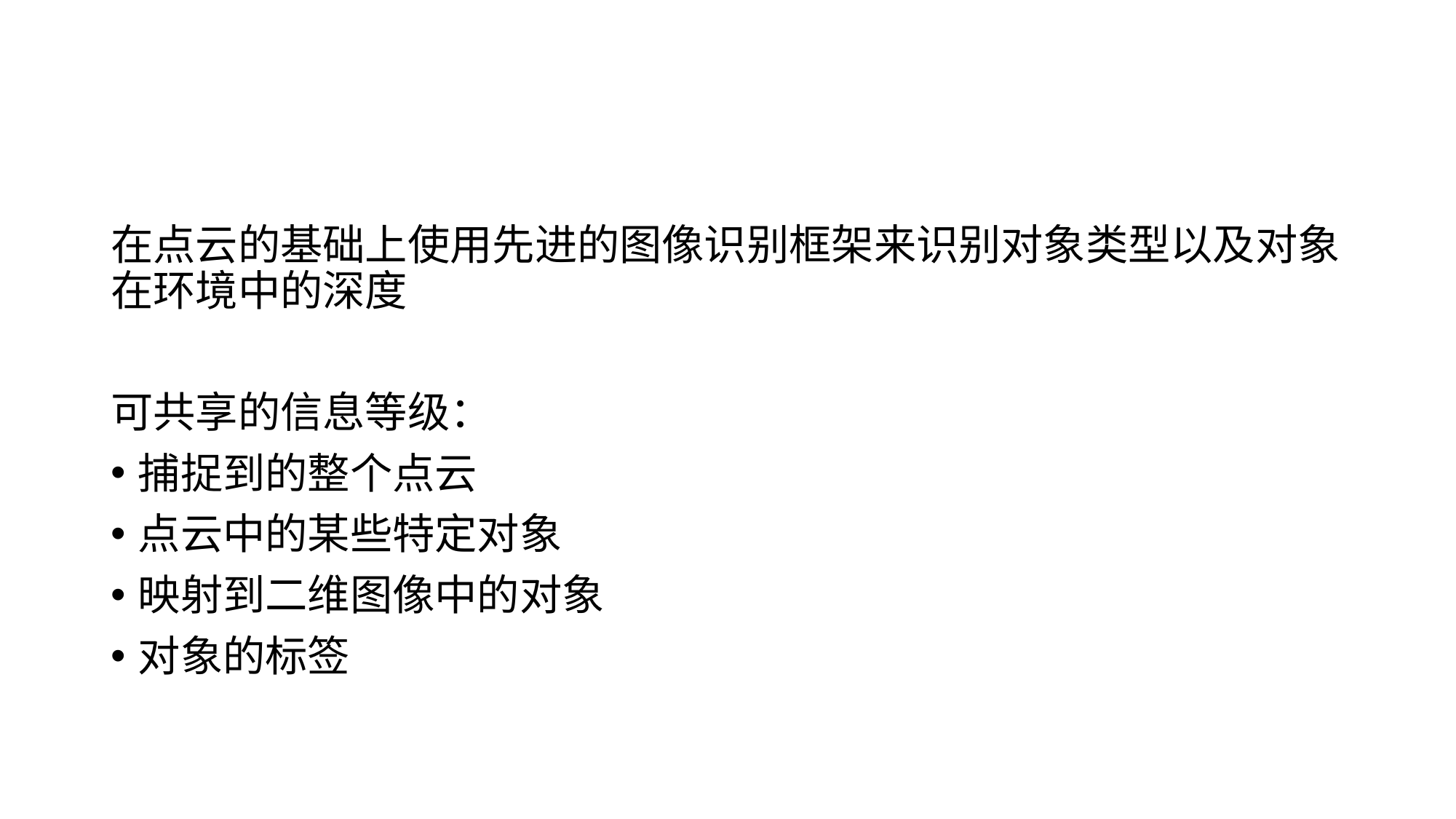

#
在点云的基础上使用先进的图像识别框架来识别对象类型以及对象在环境中的深度

可共享的信息等级：
捕捉到的整个点云
点云中的某些特定对象
映射到二维图像中的对象
对象的标签